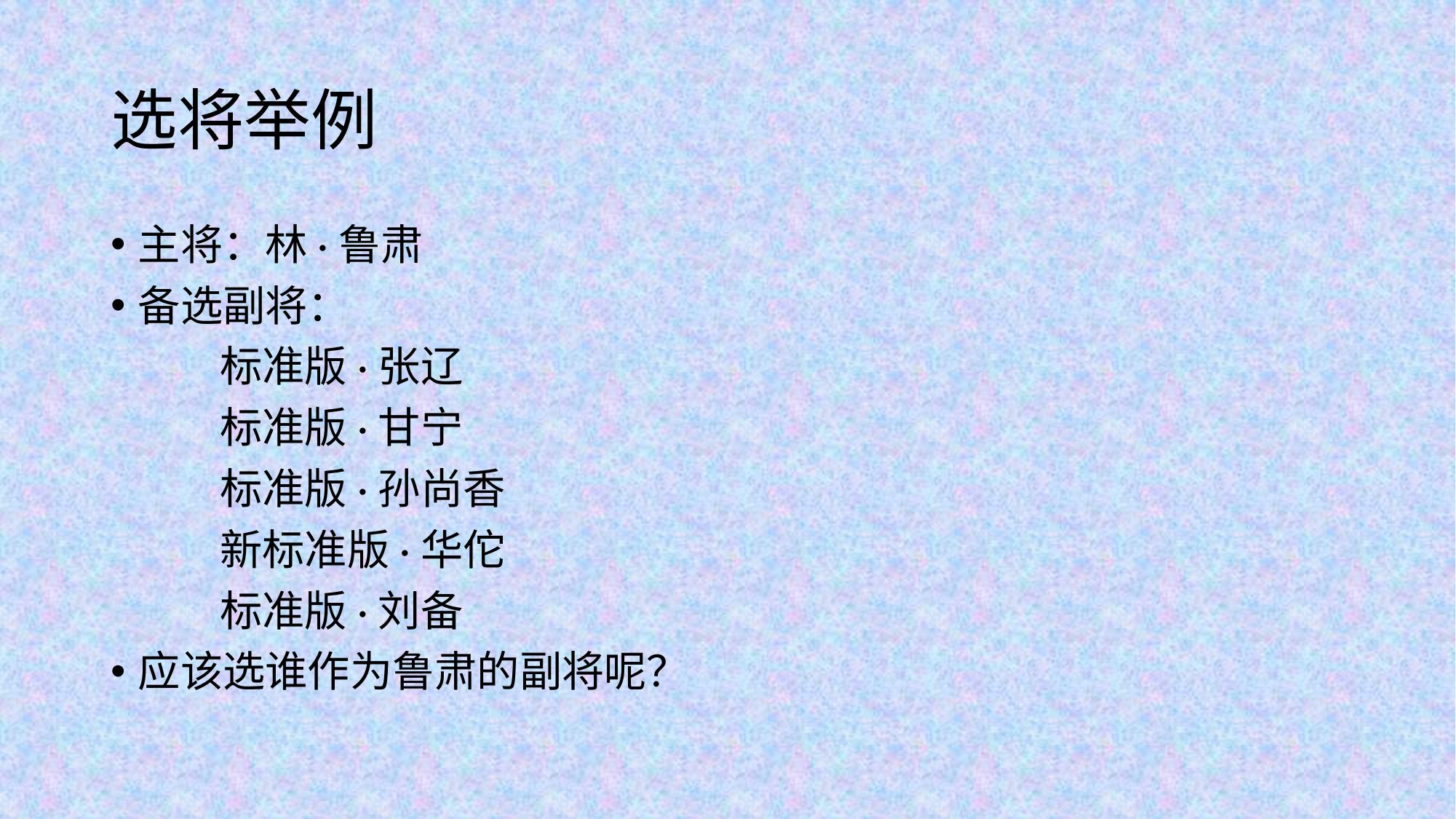

# 选将举例
主将：林·鲁肃
备选副将：
	标准版·张辽
	标准版·甘宁
	标准版·孙尚香
	新标准版·华佗
	标准版·刘备
应该选谁作为鲁肃的副将呢？